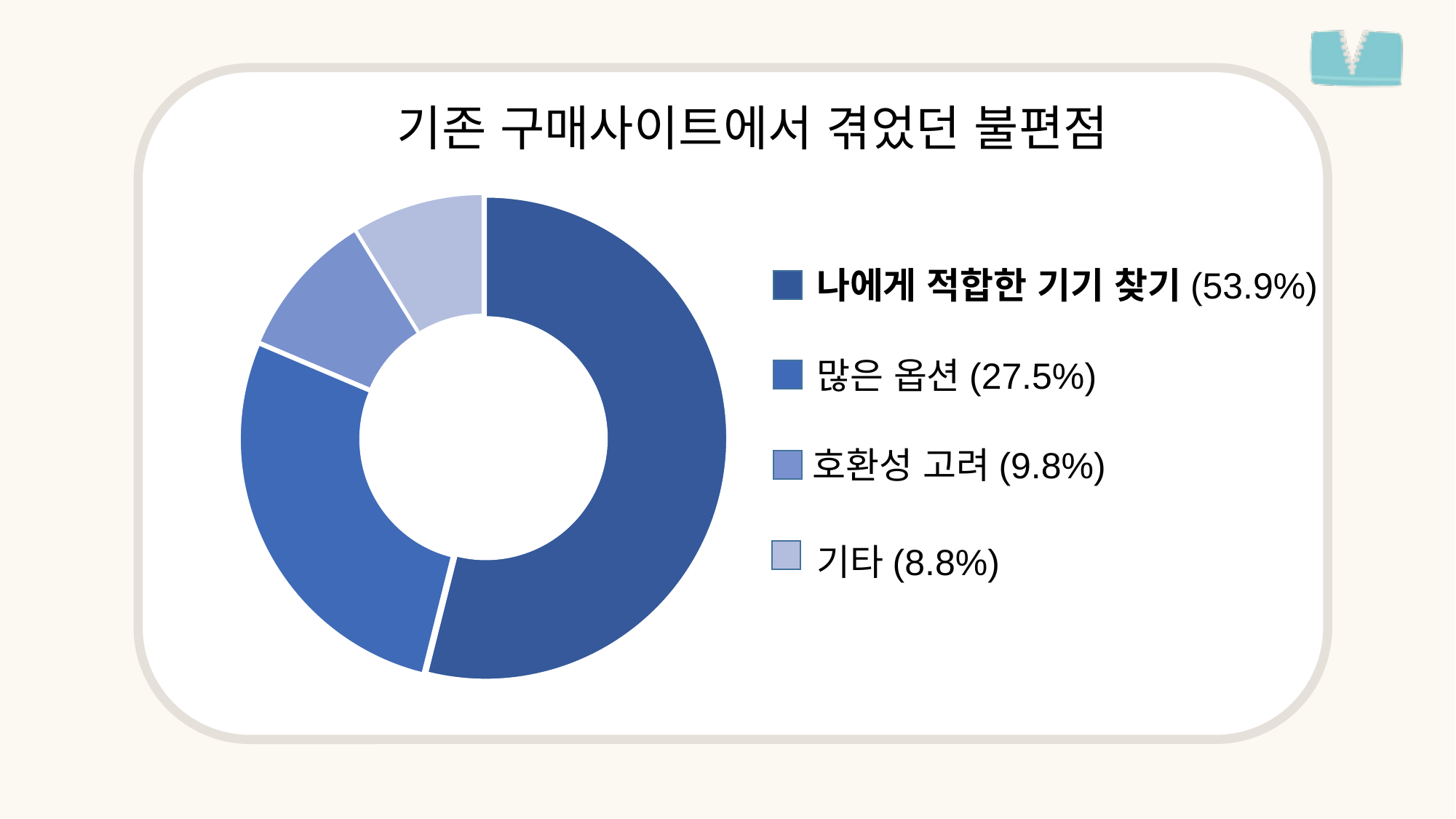

기존 구매사이트에서 겪었던 불편점

### Chart

| Category | 기존 구매사이트에서 겪었던 불편점 |
|---|---|
| 적합한 기기 찾기 | 53.9 |
| 많은 옵션 | 27.5 |
| 호환성 고려 | 9.8 |
| 기타 | 8.8 |
나에게 적합한 기기 찾기(53.9%)

많은 옵션(27.5%)

호환성 고려(9.8%)

기타(8.8%)